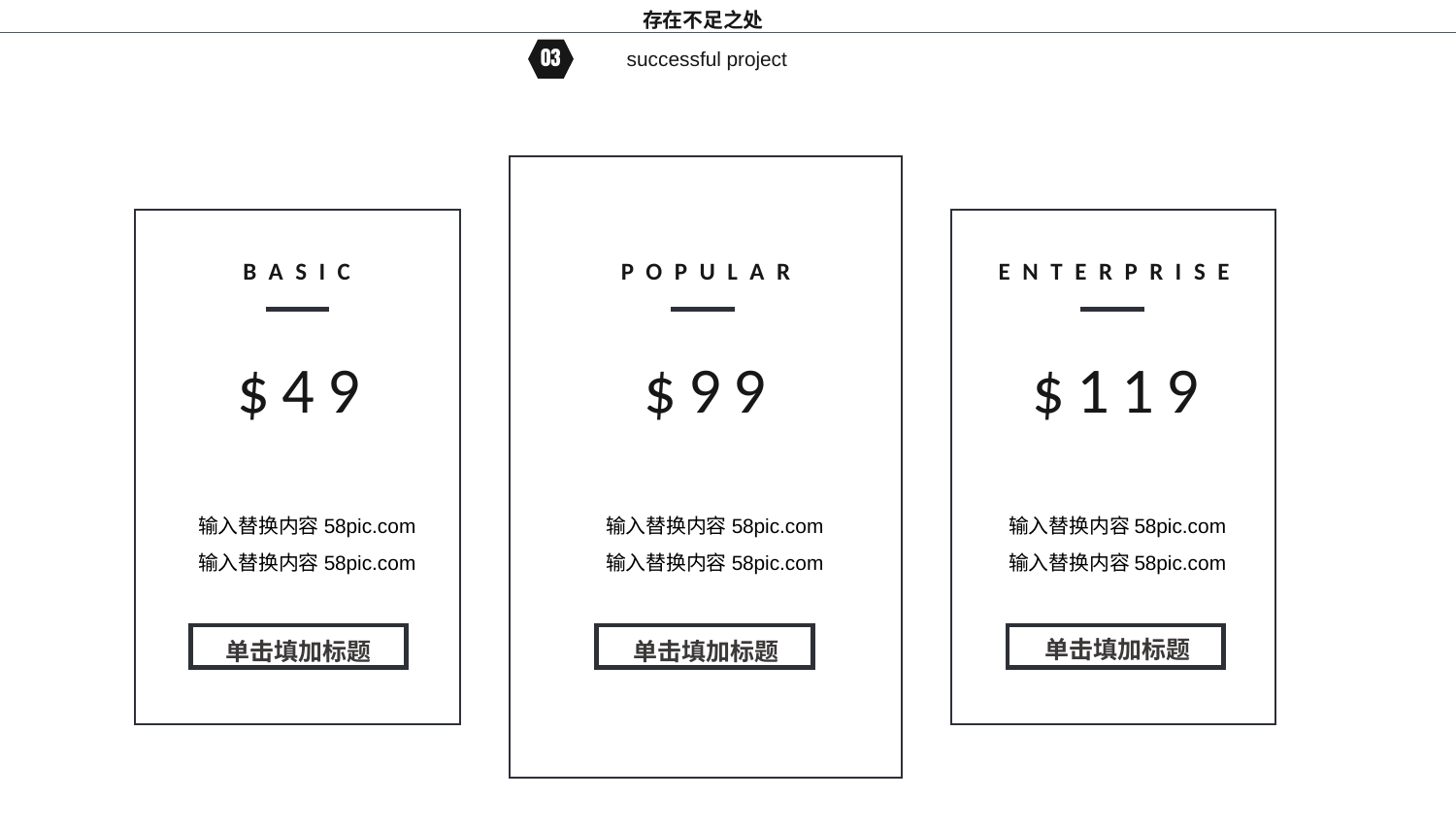

存在不足之处
03
successful project

BASIC
POPULAR
ENTERPRISE
$49
$99
$119
输入替换内容58pic.com
输入替换内容58pic.com
输入替换内容58pic.com
输入替换内容58pic.com
输入替换内容58pic.com
输入替换内容58pic.com

单击填加标题
单击填加标题
单击填加标题